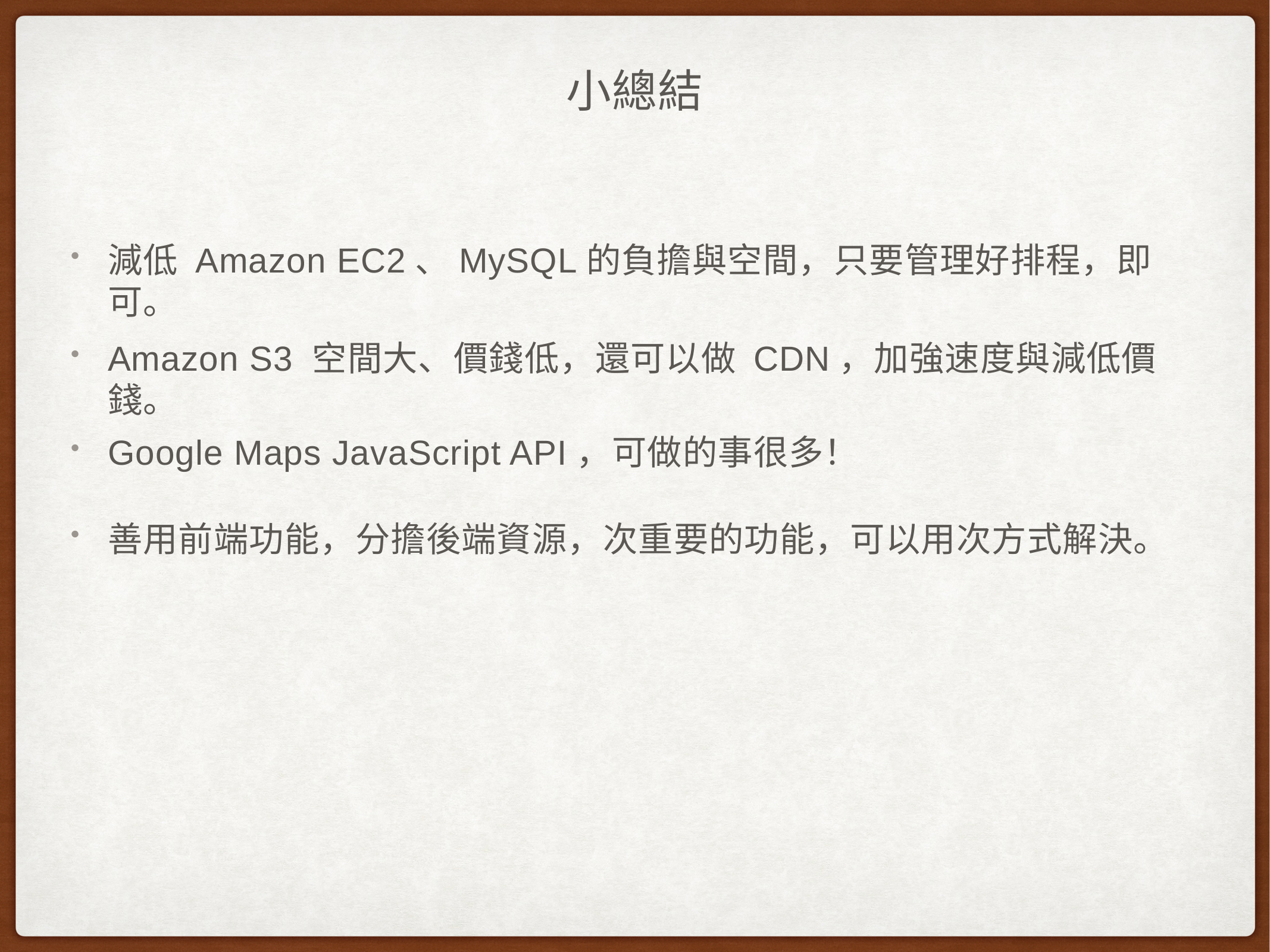

# 小總結
減低 Amazon EC2、MySQL的負擔與空間，只要管理好排程，即可。
Amazon S3 空間大、價錢低，還可以做 CDN，加強速度與減低價錢。
Google Maps JavaScript API，可做的事很多！
善用前端功能，分擔後端資源，次重要的功能，可以用次方式解決。